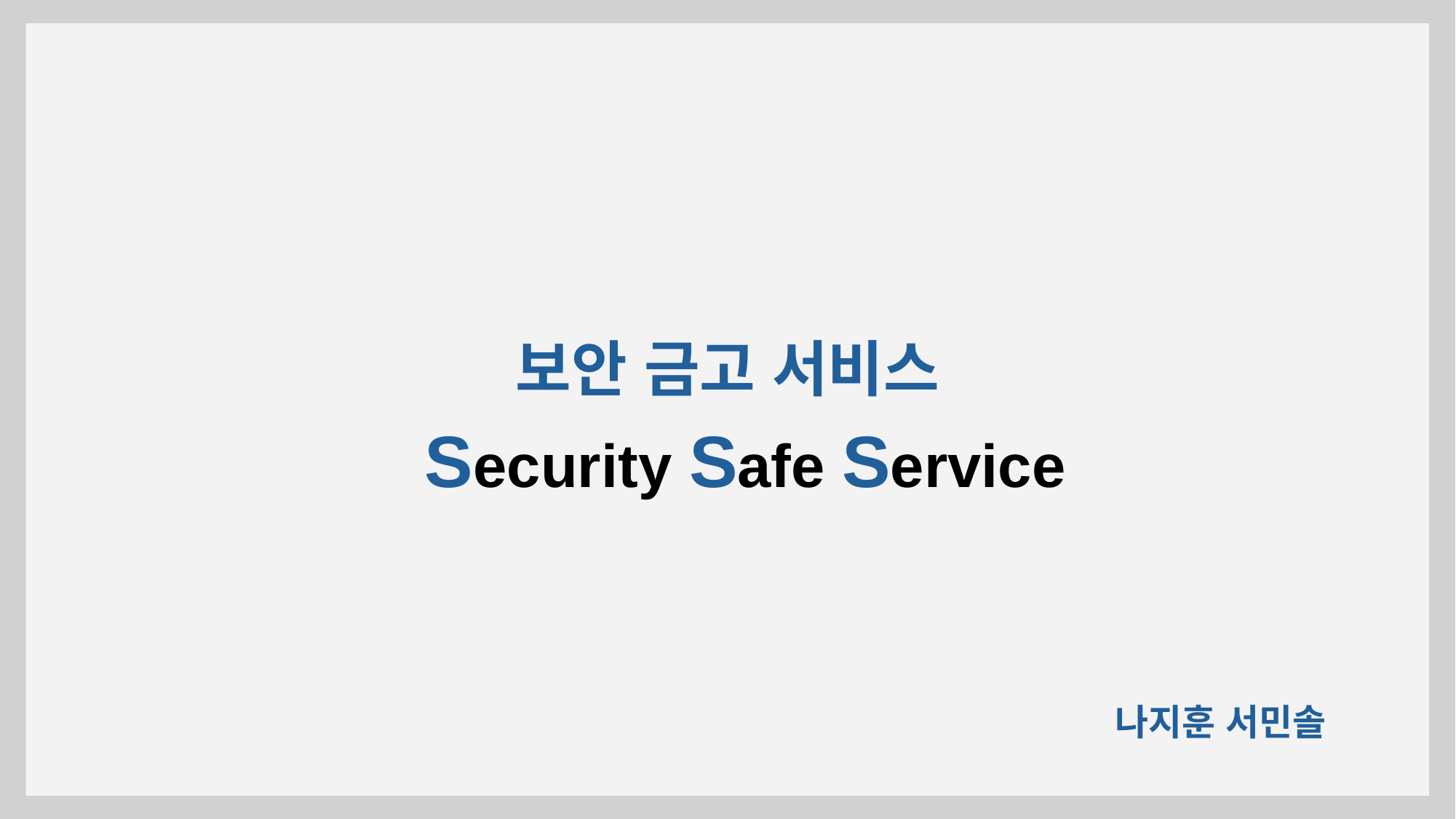

보안 금고 서비스
Security Safe Service
나지훈 서민솔